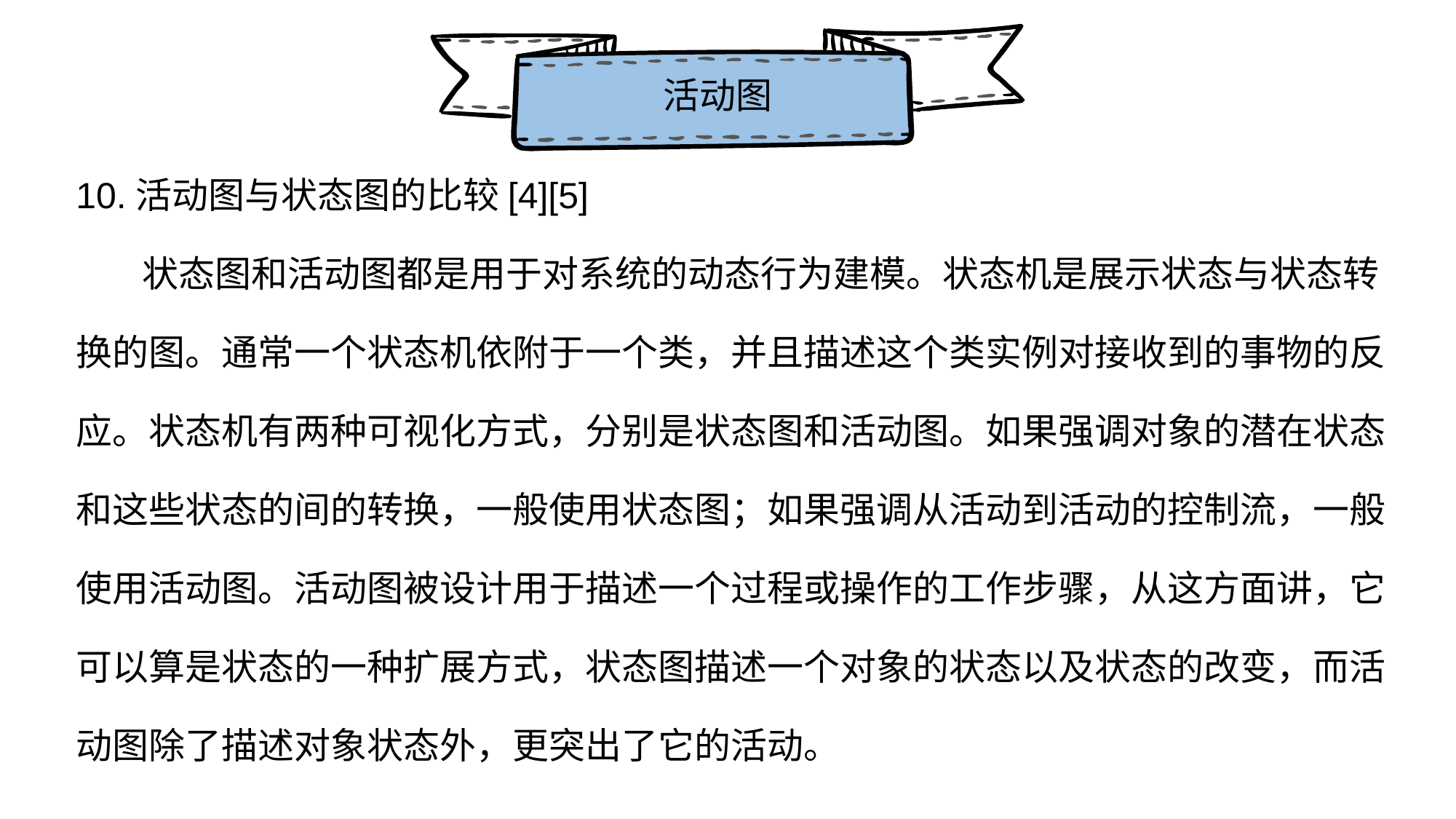

活动图
10.活动图与状态图的比较[4][5]
       状态图和活动图都是用于对系统的动态行为建模。状态机是展示状态与状态转换的图。通常一个状态机依附于一个类，并且描述这个类实例对接收到的事物的反应。状态机有两种可视化方式，分别是状态图和活动图。如果强调对象的潜在状态和这些状态的间的转换，一般使用状态图；如果强调从活动到活动的控制流，一般使用活动图。活动图被设计用于描述一个过程或操作的工作步骤，从这方面讲，它可以算是状态的一种扩展方式，状态图描述一个对象的状态以及状态的改变，而活动图除了描述对象状态外，更突出了它的活动。